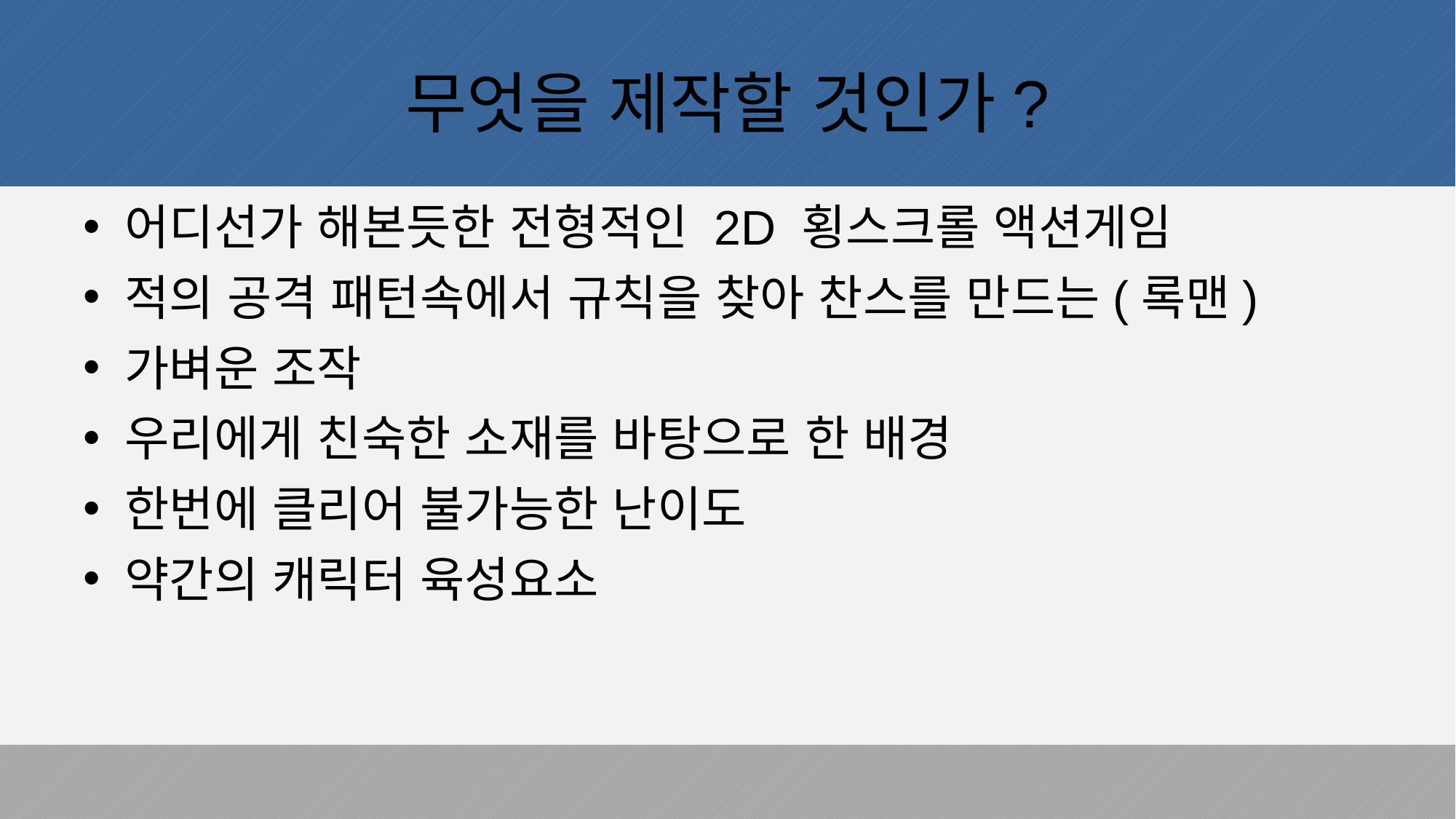

# 무엇을 제작할 것인가?
어디선가 해본듯한 전형적인 2D 횡스크롤 액션게임
적의 공격 패턴속에서 규칙을 찾아 찬스를 만드는(록맨)
가벼운 조작
우리에게 친숙한 소재를 바탕으로 한 배경
한번에 클리어 불가능한 난이도
약간의 캐릭터 육성요소